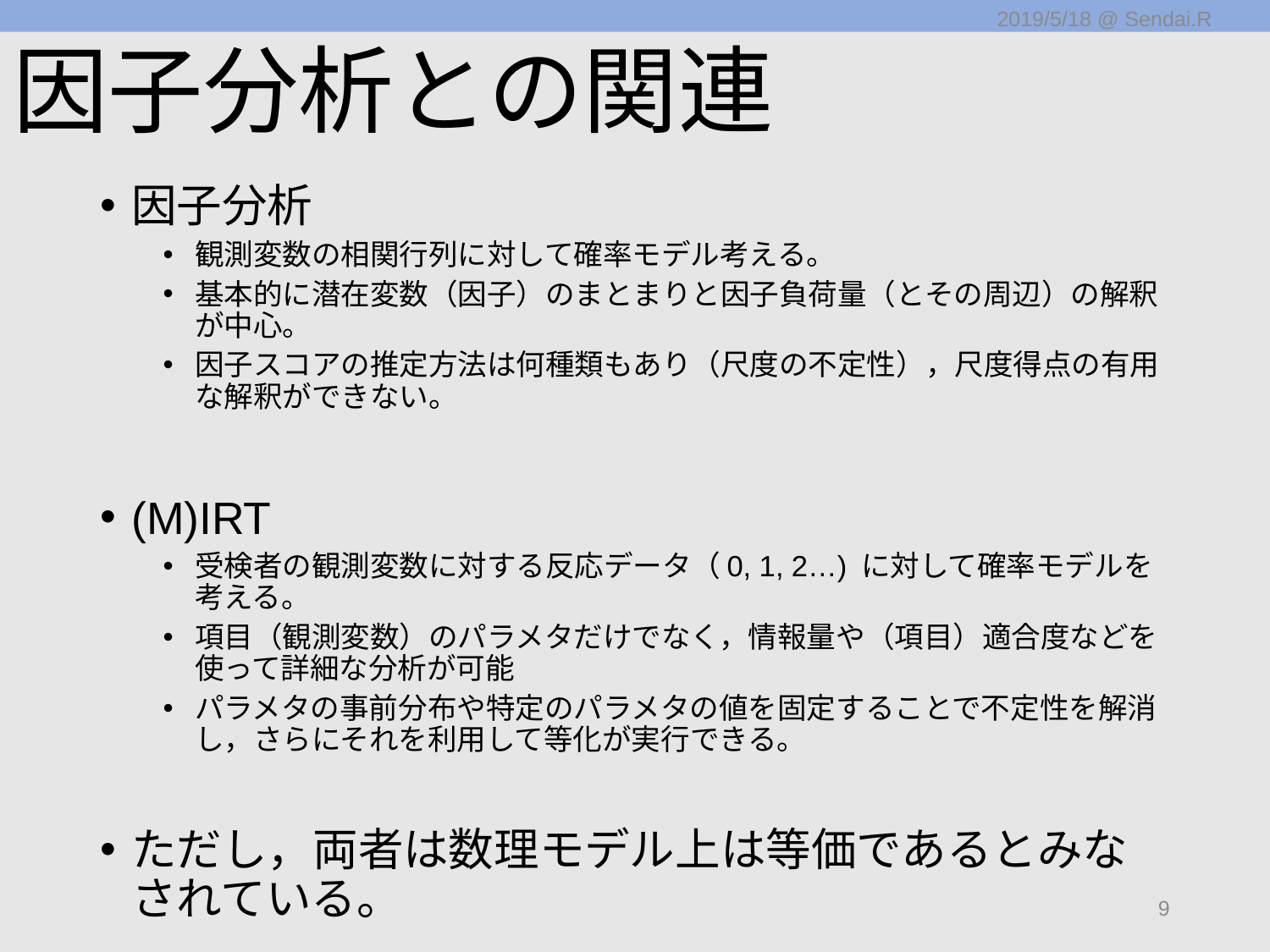

2019/5/18 @ Sendai.R
# 因子分析との関連
因子分析
観測変数の相関行列に対して確率モデル考える。
基本的に潜在変数（因子）のまとまりと因子負荷量（とその周辺）の解釈が中心。
因子スコアの推定方法は何種類もあり（尺度の不定性），尺度得点の有用な解釈ができない。

(M)IRT
受検者の観測変数に対する反応データ（0, 1, 2…) に対して確率モデルを考える。
項目（観測変数）のパラメタだけでなく，情報量や（項目）適合度などを使って詳細な分析が可能
パラメタの事前分布や特定のパラメタの値を固定することで不定性を解消し，さらにそれを利用して等化が実行できる。

ただし，両者は数理モデル上は等価であるとみなされている。

9